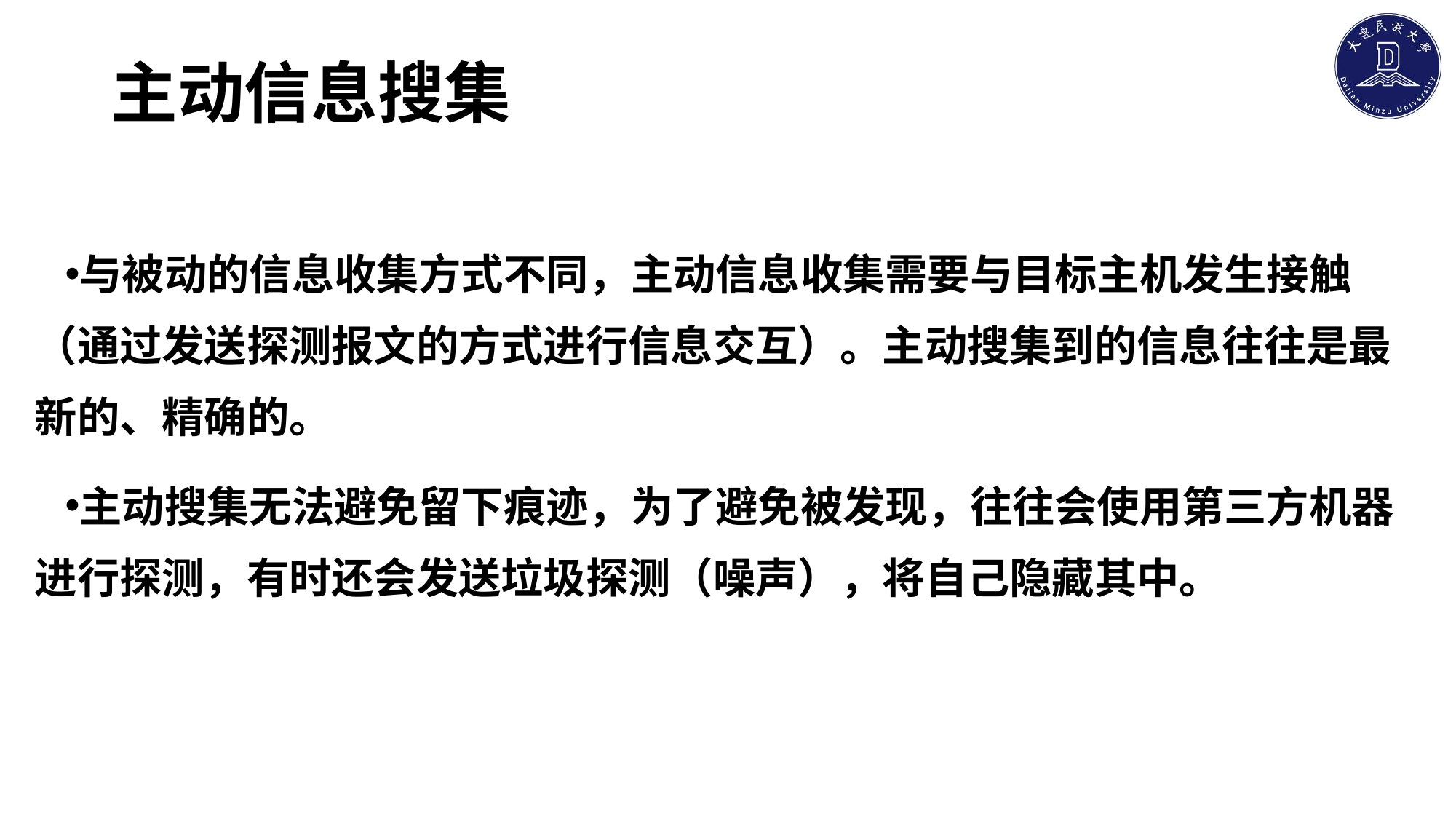

# 主动信息搜集
与被动的信息收集方式不同，主动信息收集需要与目标主机发生接触（通过发送探测报文的方式进行信息交互）。主动搜集到的信息往往是最新的、精确的。
主动搜集无法避免留下痕迹，为了避免被发现，往往会使用第三方机器进行探测，有时还会发送垃圾探测（噪声），将自己隐藏其中。